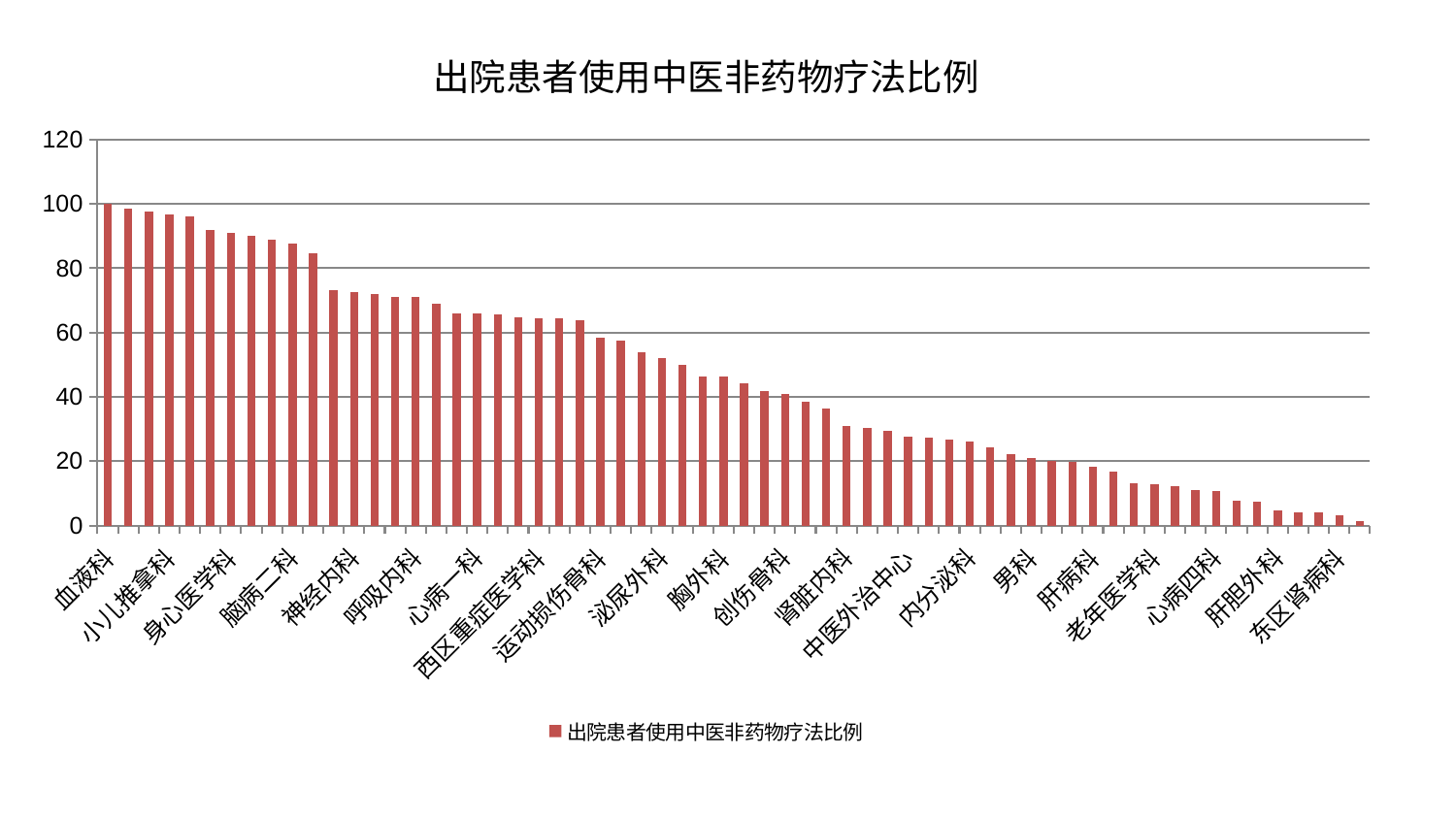

### Chart: 出院患者使用中医非药物疗法比例

| Category | 出院患者使用中医非药物疗法比例 |
|---|---|
| 血液科 | 100.0 |
| 脑病三科 | 98.39450458313271 |
| 儿科 | 97.67907065150264 |
| 小儿推拿科 | 96.75668141578541 |
| 显微骨科 | 96.10353371950536 |
| 微创骨科 | 91.99440687425732 |
| 身心医学科 | 91.08265198995907 |
| 治未病中心 | 90.17973229338781 |
| 脾胃病科 | 88.94220300284405 |
| 脑病二科 | 87.65125003546763 |
| 妇科 | 84.5459280788402 |
| 关节骨科 | 73.23946514912971 |
| 神经内科 | 72.57270081849747 |
| 心病三科 | 72.09306293966185 |
| 普通外科 | 71.10493088771365 |
| 呼吸内科 | 71.06704465008998 |
| 产科 | 69.11763301107868 |
| 心病二科 | 65.99991490855899 |
| 心病一科 | 65.84136695401861 |
| 针灸科 | 65.69422119957581 |
| 肿瘤内科 | 64.59892922278246 |
| 西区重症医学科 | 64.59525351241783 |
| 美容皮肤科 | 64.50476539124276 |
| 脊柱骨科 | 63.913415224738955 |
| 运动损伤骨科 | 58.26910645491927 |
| 乳腺甲状腺外科 | 57.55682629563732 |
| 肛肠科 | 53.9382884296987 |
| 泌尿外科 | 51.92922257927587 |
| 风湿病科 | 49.924834012433465 |
| 妇科妇二科合并 | 46.34948936100208 |
| 胸外科 | 46.345756109091795 |
| 脑病一科 | 44.12290374077717 |
| 消化内科 | 41.91248487722508 |
| 创伤骨科 | 40.80247800995601 |
| 医院 | 38.529458939796946 |
| 小儿骨科 | 36.22749655482134 |
| 肾脏内科 | 30.834379544138127 |
| 眼科 | 30.34155873026383 |
| 妇二科 | 29.40168027813174 |
| 中医外治中心 | 27.552421067617054 |
| 皮肤科 | 27.20173430289232 |
| 耳鼻喉科 | 26.770430977757243 |
| 内分泌科 | 26.054425505556758 |
| 骨科 | 24.233533070191058 |
| 神经外科 | 22.234364844077803 |
| 男科 | 20.86561734582554 |
| 东区重症医学科 | 20.018424860286764 |
| 推拿科 | 19.868330975431032 |
| 肝病科 | 18.359344308958665 |
| 康复科 | 16.735319489264207 |
| 综合内科 | 13.235159860727885 |
| 老年医学科 | 12.924962609136802 |
| 周围血管科 | 12.170493630090478 |
| 中医经典科 | 11.013985255875529 |
| 心病四科 | 10.808799139584524 |
| 重症医学科 | 7.824541182629085 |
| 心血管内科 | 7.42750810106186 |
| 肝胆外科 | 4.5405331555569415 |
| 脾胃科消化科合并 | 4.147292598347874 |
| 肾病科 | 4.0198742452222564 |
| 东区肾病科 | 3.2854754427256654 |
| 口腔科 | 1.5063283105900476 |
11